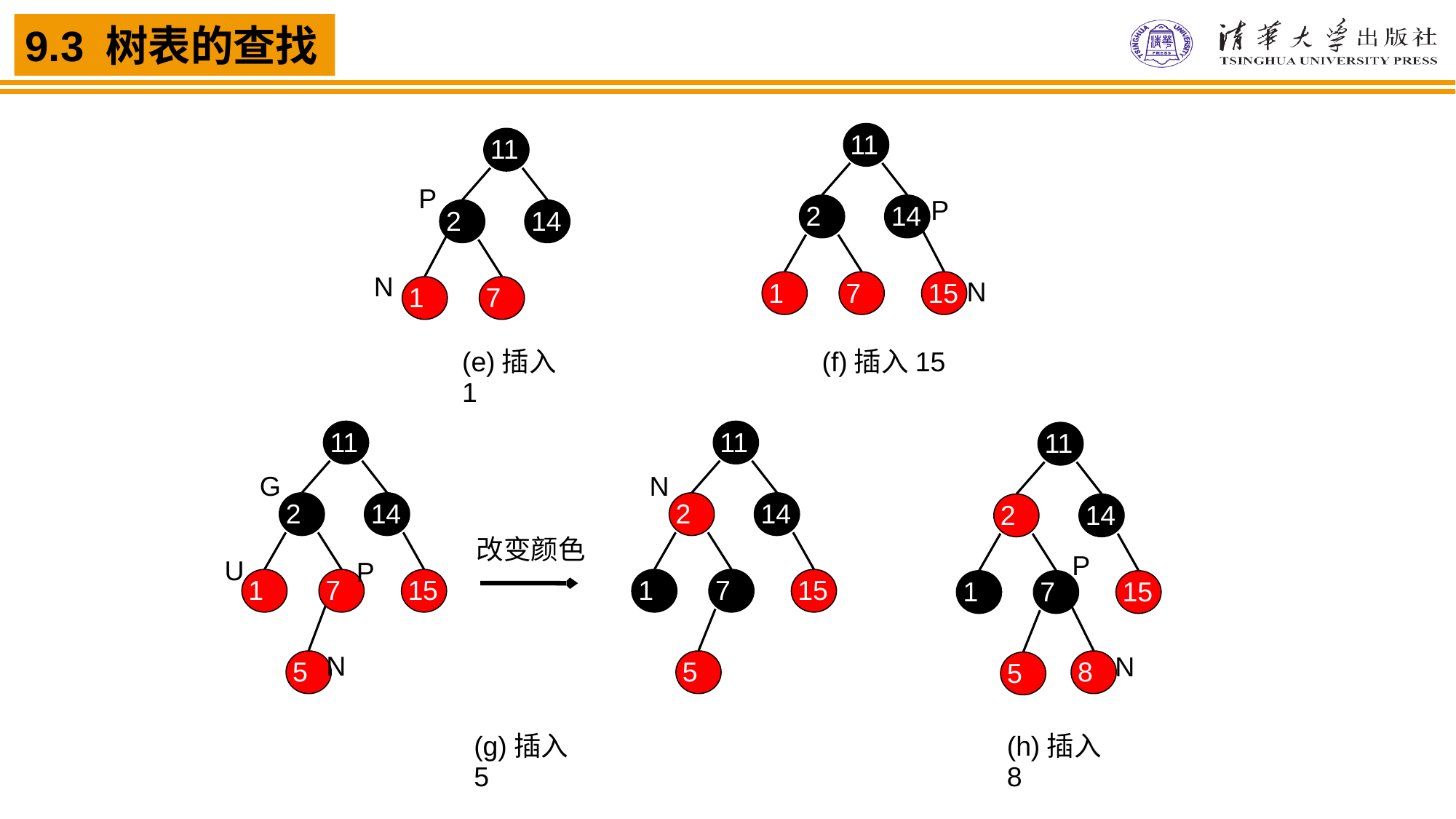

11
11

P
2
14
P
2
14

N
1
7
15
1
7
N
(e)插入1
(f)插入15
11
11
11

G
N
2
14
2
14
2
14

改变颜色
P
U
P
1
7
15
1
7
15
1
7
15

5
N
5
8
5
N
(g)插入5
(h)插入8